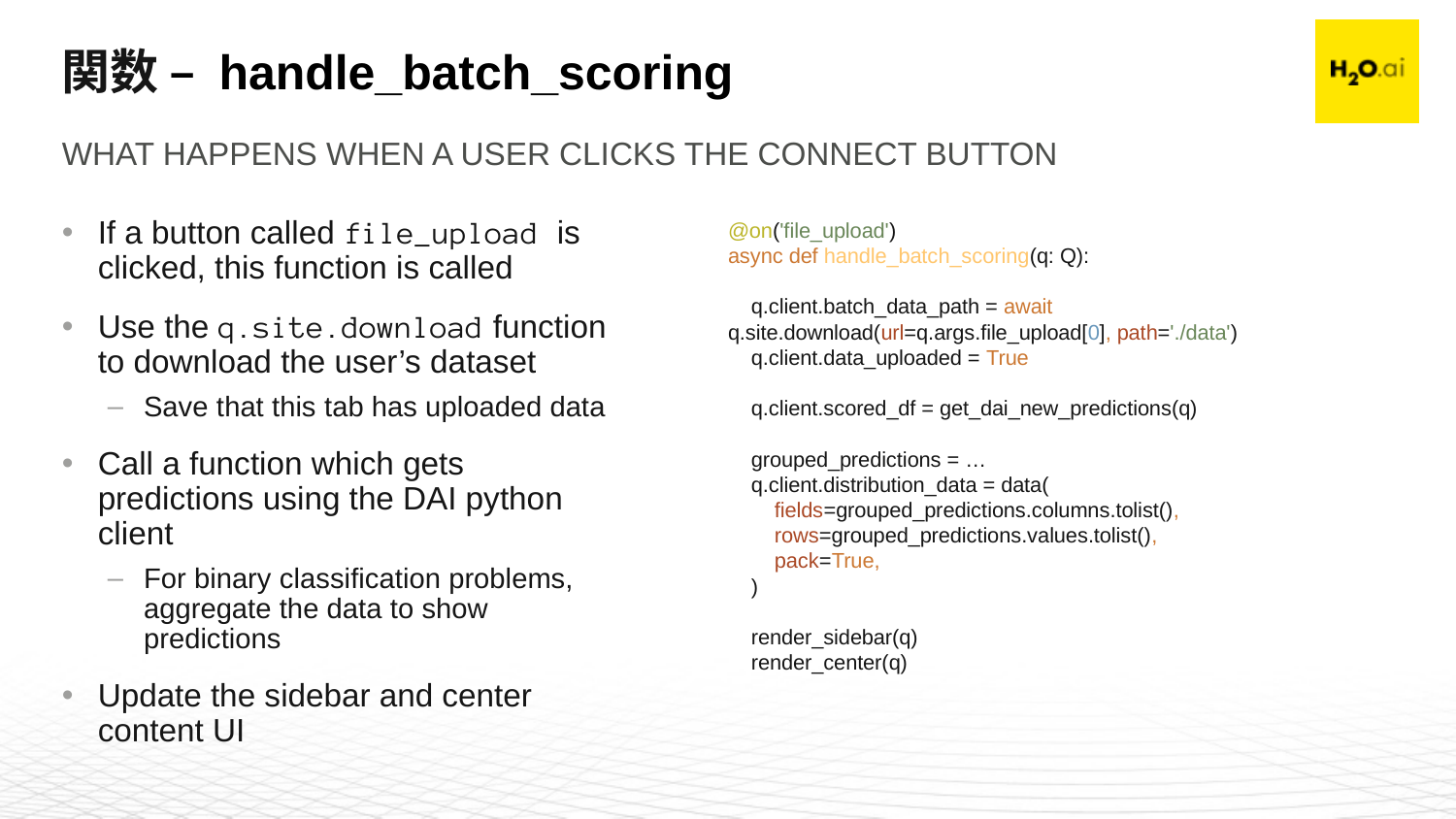

# 関数 – handle_batch_scoring
What happens when a user clicks the connect button
If a button called file_upload is clicked, this function is called
Use the q.site.download function to download the user’s dataset
Save that this tab has uploaded data
Call a function which gets predictions using the DAI python client
For binary classification problems, aggregate the data to show predictions
Update the sidebar and center content UI
@on('file_upload')
async def handle_batch_scoring(q: Q):
    q.client.batch_data_path = await q.site.download(url=q.args.file_upload[0], path='./data')
    q.client.data_uploaded = True
    q.client.scored_df = get_dai_new_predictions(q)
    grouped_predictions = …
    q.client.distribution_data = data(
        fields=grouped_predictions.columns.tolist(),
        rows=grouped_predictions.values.tolist(),
        pack=True,
    )
    render_sidebar(q)
    render_center(q)